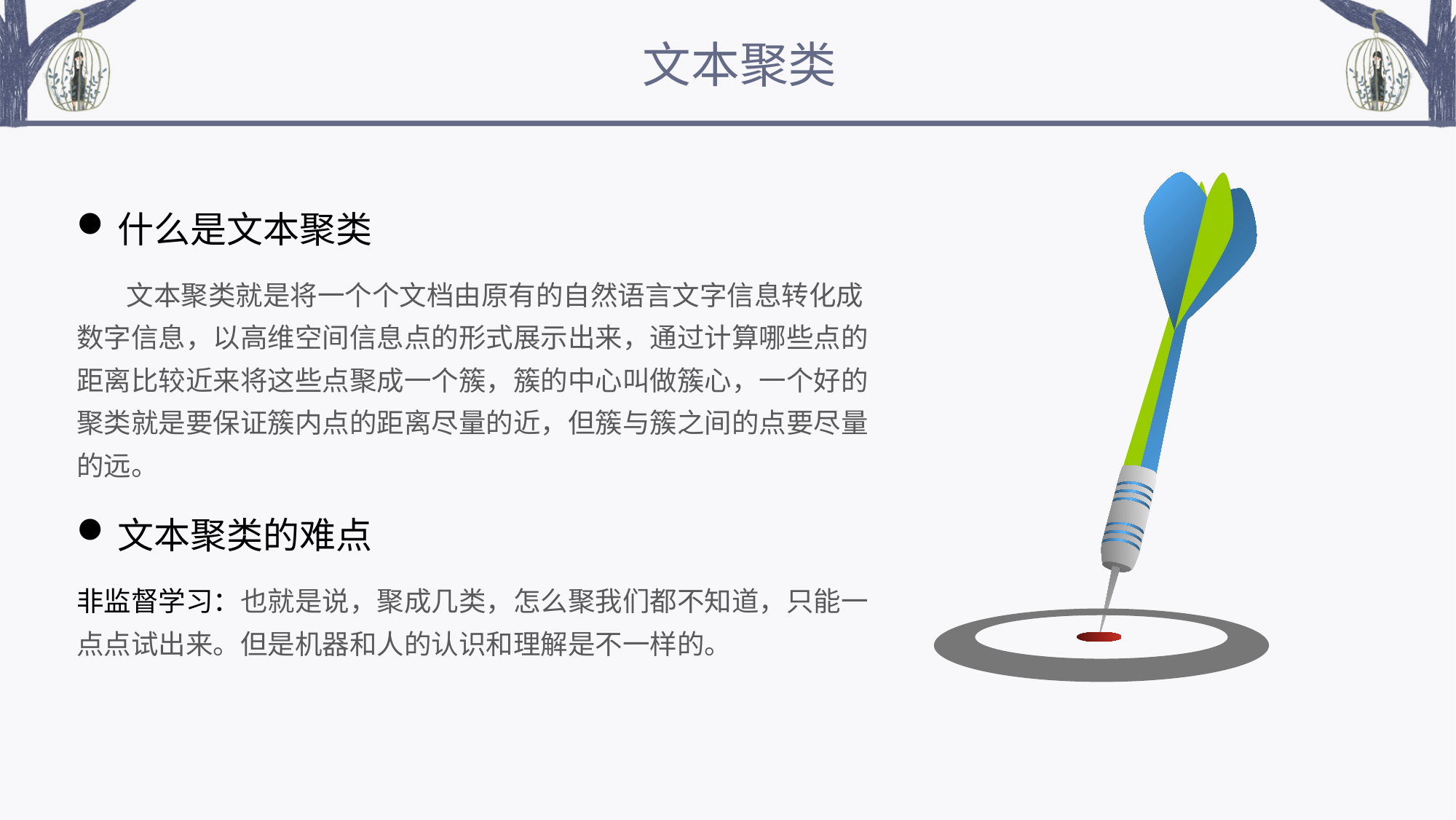

文本聚类

什么是文本聚类
       文本聚类就是将一个个文档由原有的自然语言文字信息转化成数字信息，以高维空间信息点的形式展示出来，通过计算哪些点的距离比较近来将这些点聚成一个簇，簇的中心叫做簇心，一个好的聚类就是要保证簇内点的距离尽量的近，但簇与簇之间的点要尽量的远。
文本聚类的难点
非监督学习：也就是说，聚成几类，怎么聚我们都不知道，只能一点点试出来。但是机器和人的认识和理解是不一样的。